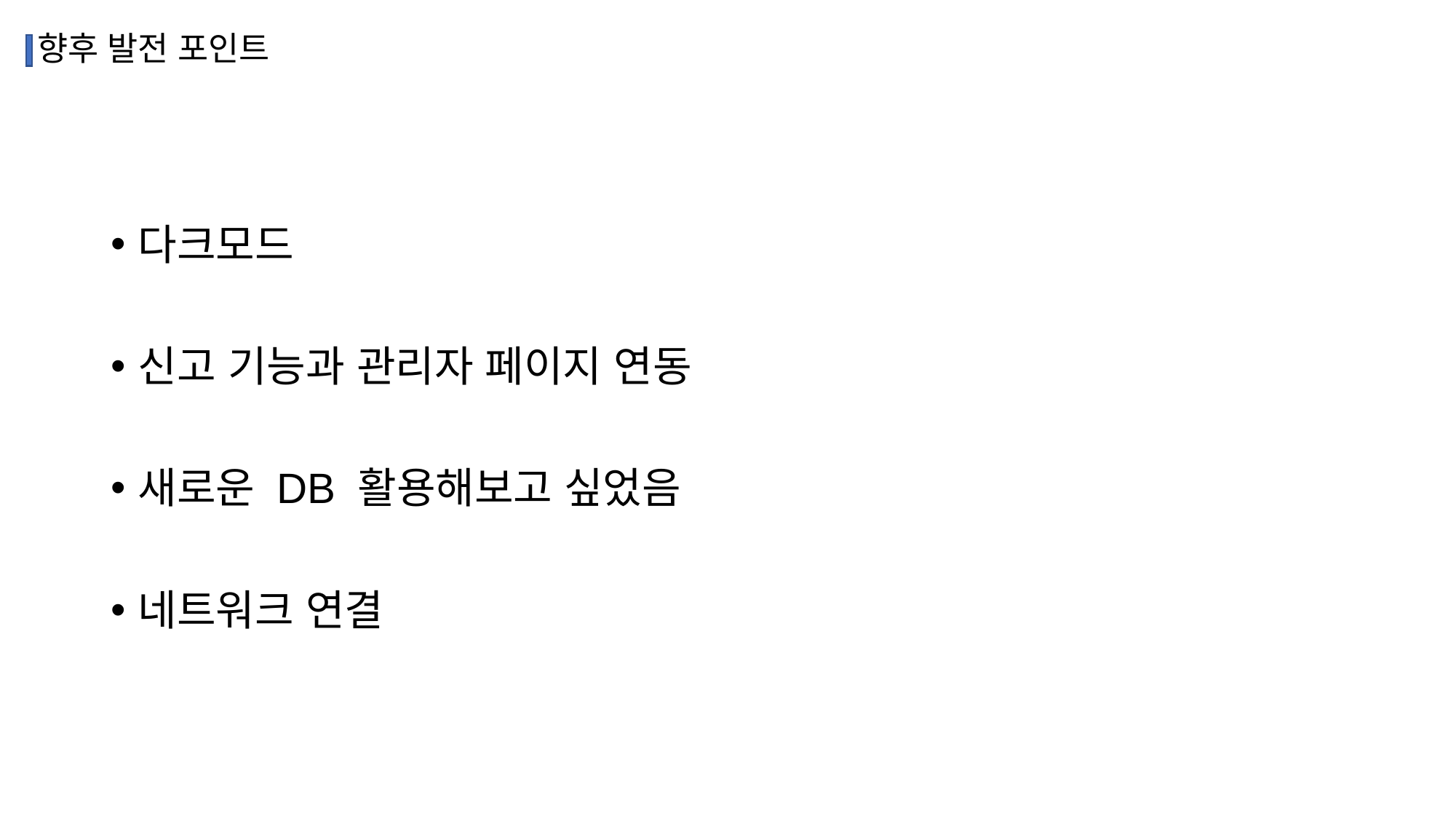

# 향후 발전 포인트

다크모드

신고 기능과 관리자 페이지 연동

새로운 DB 활용해보고 싶었음

네트워크 연결